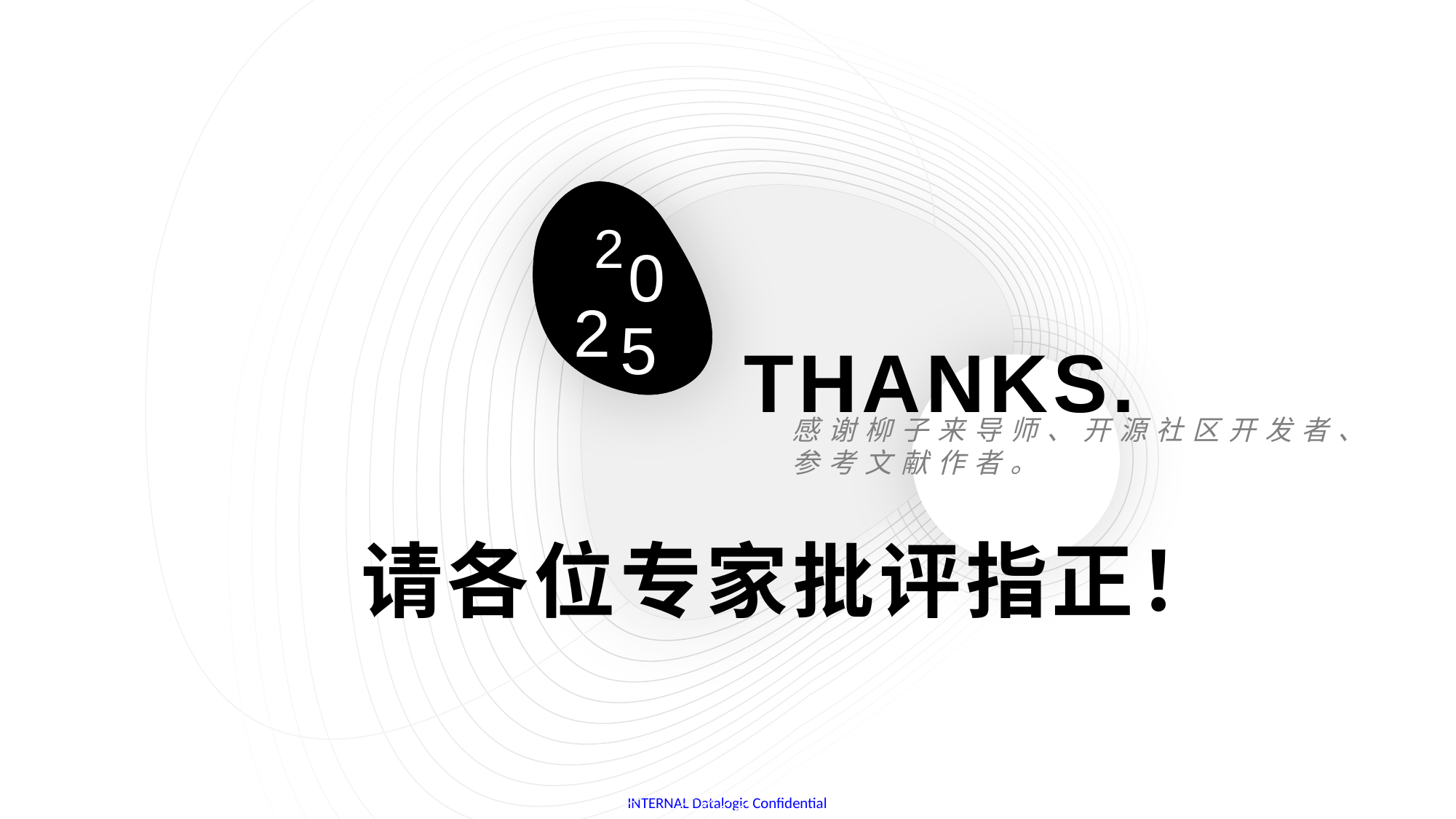

2
0
2
5

THANKS.
感谢柳子来导师、开源社区开发者、
参考文献作者。

请各位专家批评指正！